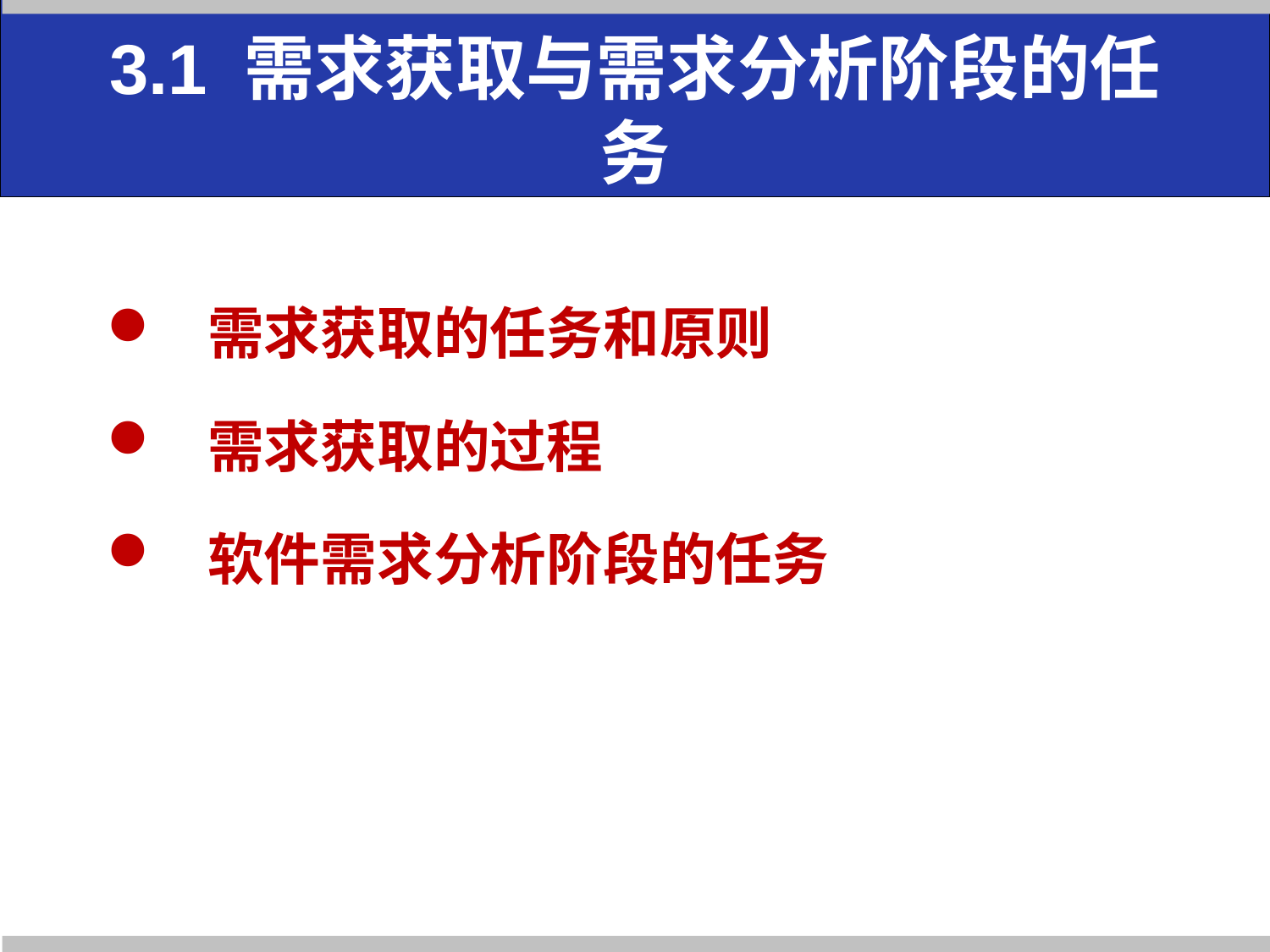

# 3.1 需求获取与需求分析阶段的任务
 需求获取的任务和原则
 需求获取的过程
 软件需求分析阶段的任务
235